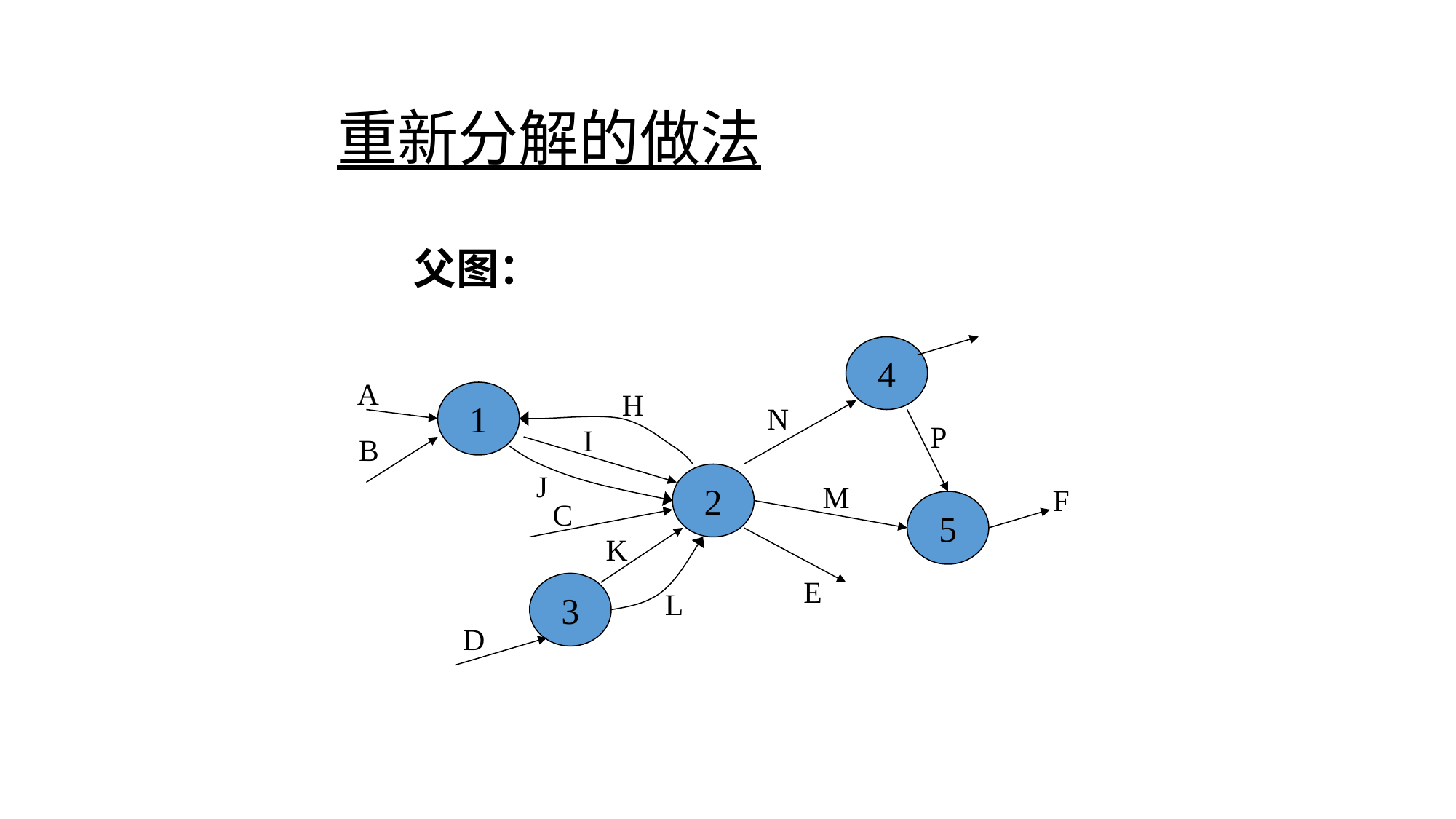

# 重新分解的做法
父图：
4

A
H
1
N

P

I
B

J
2
M
F
C
5

K

E
3
L
D